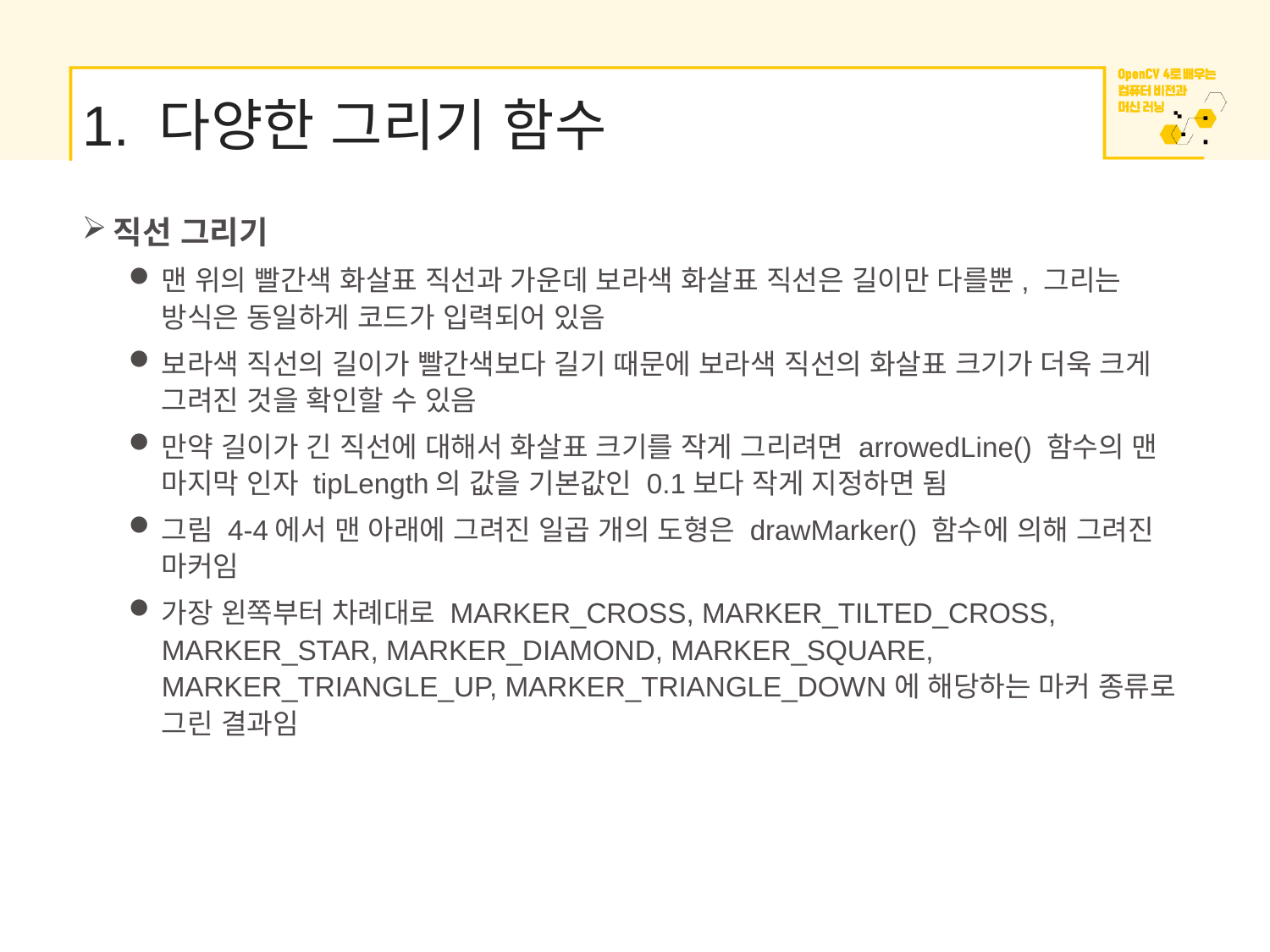

# 1. 다양한 그리기 함수
직선 그리기
맨 위의 빨간색 화살표 직선과 가운데 보라색 화살표 직선은 길이만 다를뿐, 그리는 방식은 동일하게 코드가 입력되어 있음
보라색 직선의 길이가 빨간색보다 길기 때문에 보라색 직선의 화살표 크기가 더욱 크게 그려진 것을 확인할 수 있음
만약 길이가 긴 직선에 대해서 화살표 크기를 작게 그리려면 arrowedLine() 함수의 맨 마지막 인자 tipLength의 값을 기본값인 0.1보다 작게 지정하면 됨
그림 4-4에서 맨 아래에 그려진 일곱 개의 도형은 drawMarker() 함수에 의해 그려진 마커임
가장 왼쪽부터 차례대로 MARKER_CROSS, MARKER_TILTED_CROSS, MARKER_STAR, MARKER_DIAMOND, MARKER_SQUARE, MARKER_TRIANGLE_UP, MARKER_TRIANGLE_DOWN에 해당하는 마커 종류로 그린 결과임